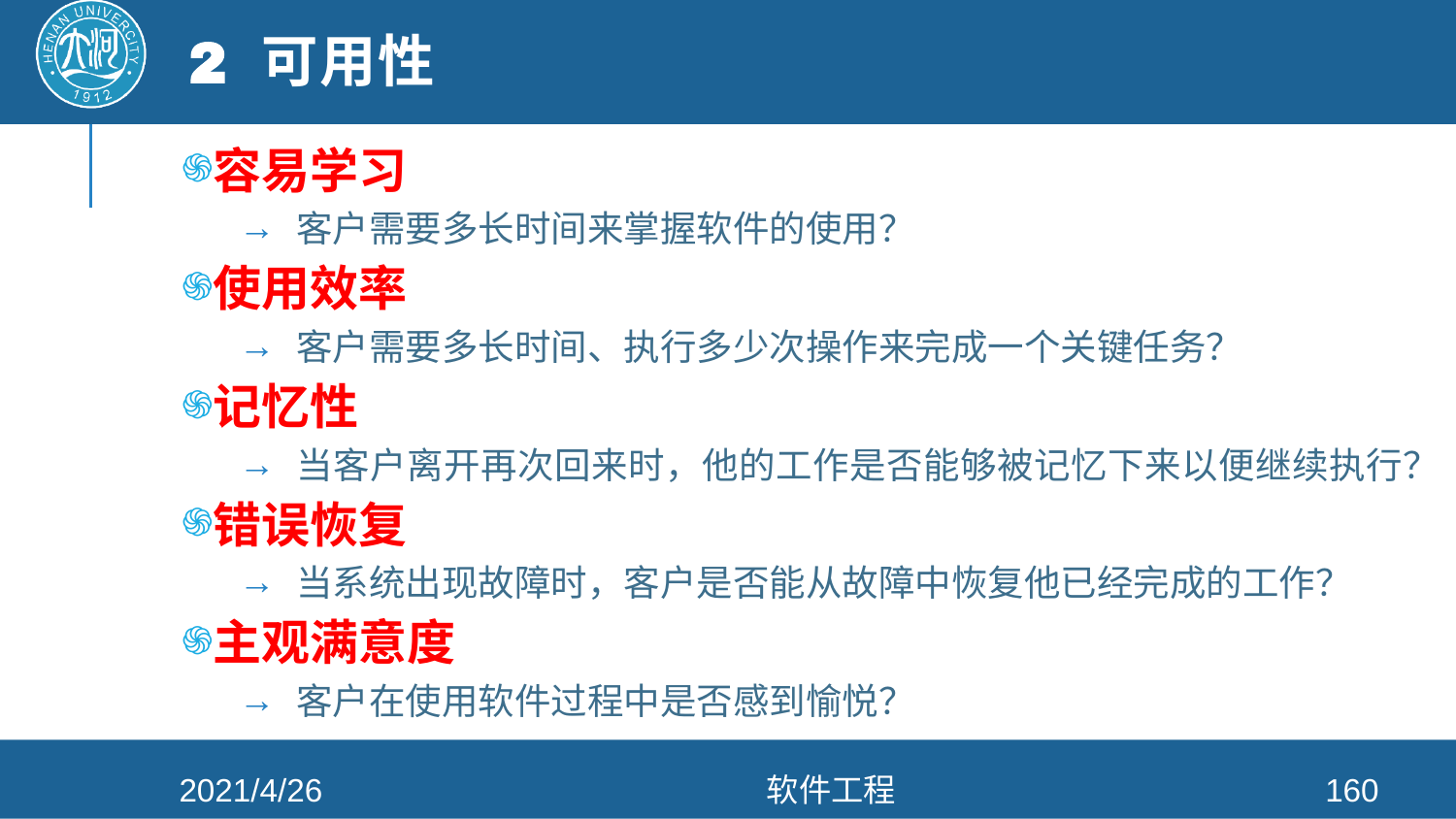

# 2 可用性
容易学习
客户需要多长时间来掌握软件的使用？
使用效率
客户需要多长时间、执行多少次操作来完成一个关键任务？
记忆性
当客户离开再次回来时，他的工作是否能够被记忆下来以便继续执行？
错误恢复
当系统出现故障时，客户是否能从故障中恢复他已经完成的工作？
主观满意度
客户在使用软件过程中是否感到愉悦？

2021/4/26
软件工程
160